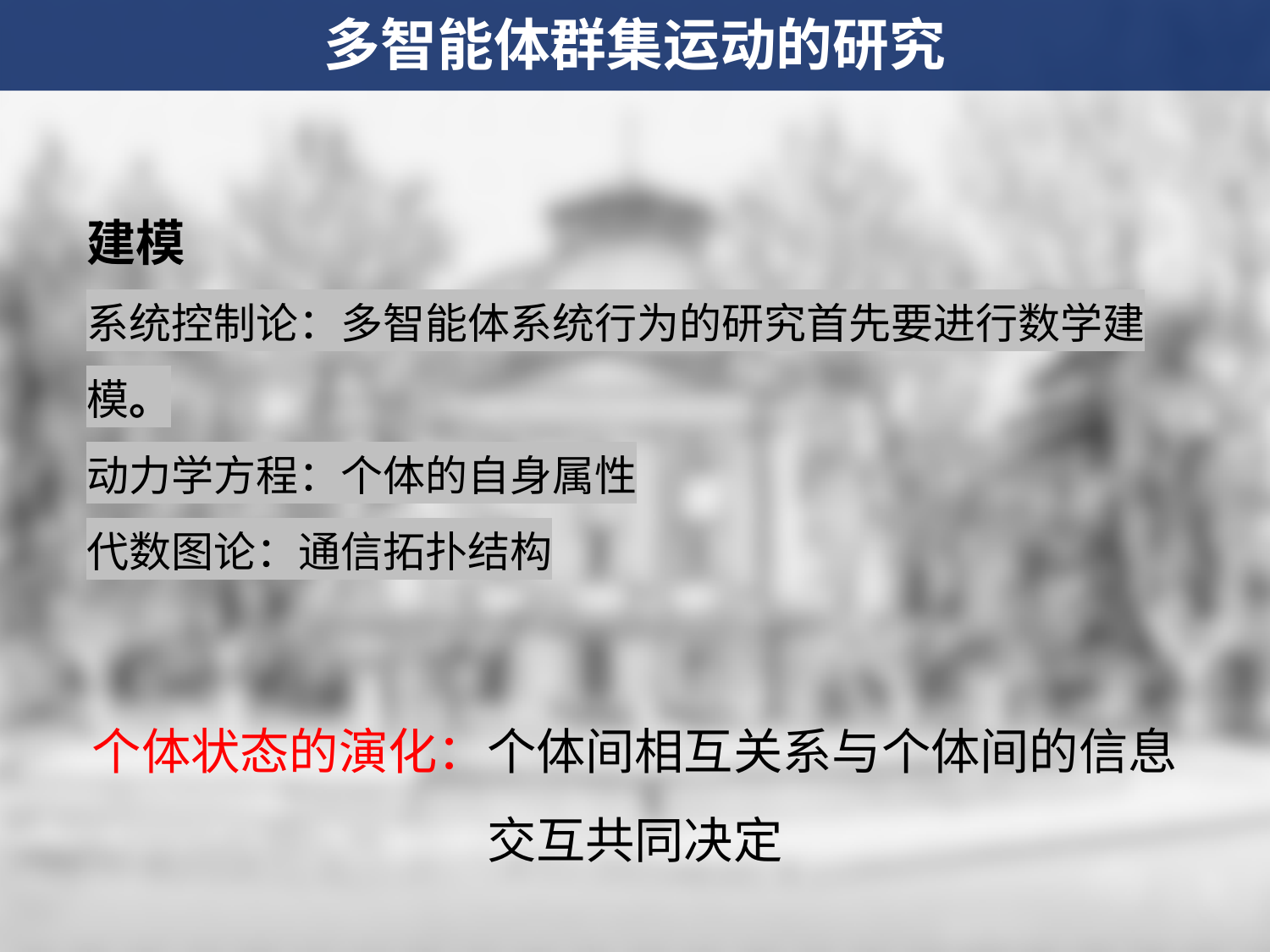

多智能体群集运动的研究
建模
系统控制论：多智能体系统行为的研究首先要进行数学建模。
动力学方程：个体的自身属性
代数图论：通信拓扑结构
个体状态的演化：个体间相互关系与个体间的信息交互共同决定